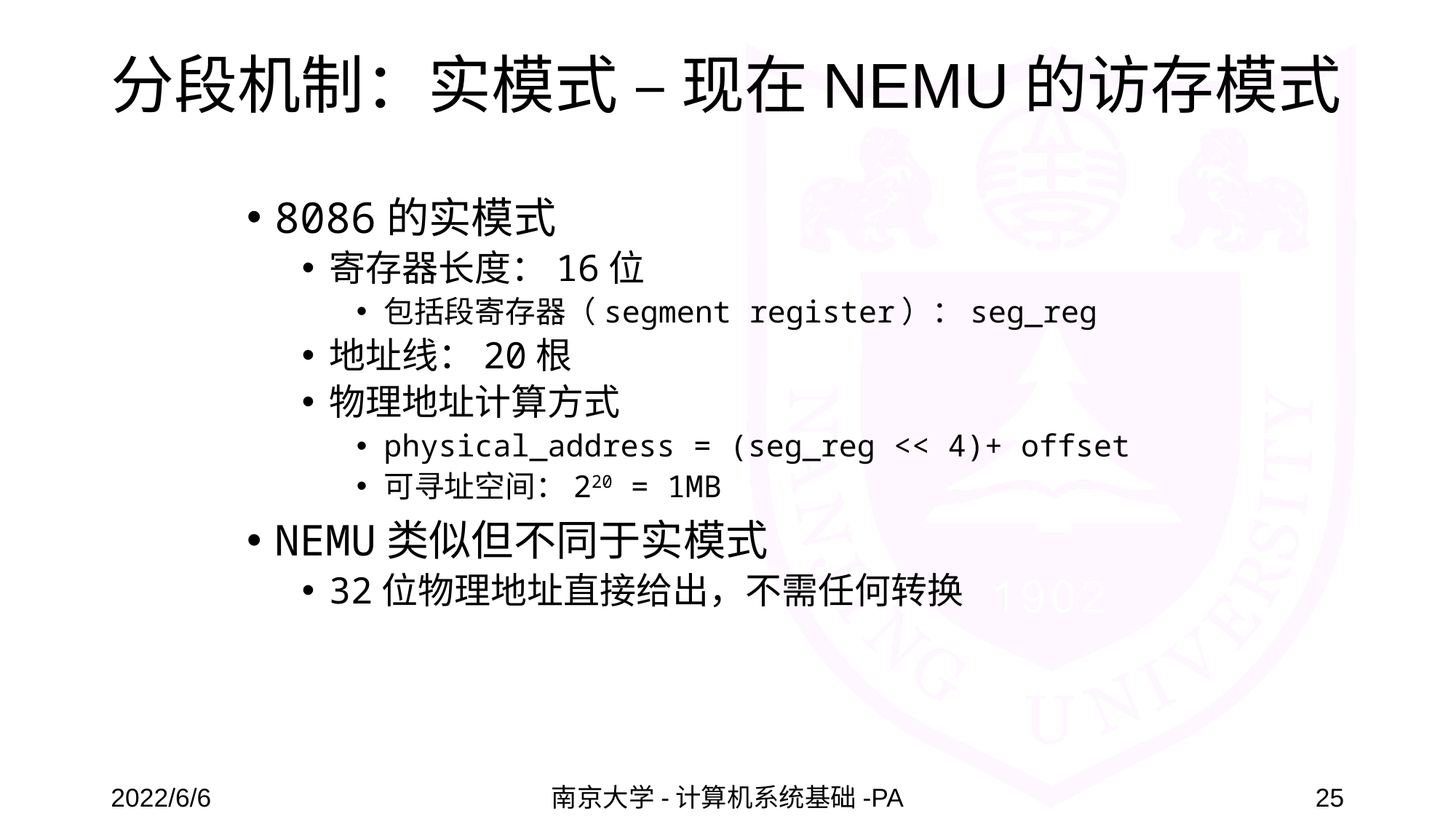

# 分段机制：实模式 – 现在NEMU的访存模式
8086的实模式
寄存器长度：16位
包括段寄存器（segment register）：seg_reg
地址线：20根
物理地址计算方式
physical_address = (seg_reg << 4)+ offset
可寻址空间：220 = 1MB
NEMU类似但不同于实模式
32位物理地址直接给出，不需任何转换

2022/6/6
南京大学-计算机系统基础-PA
25